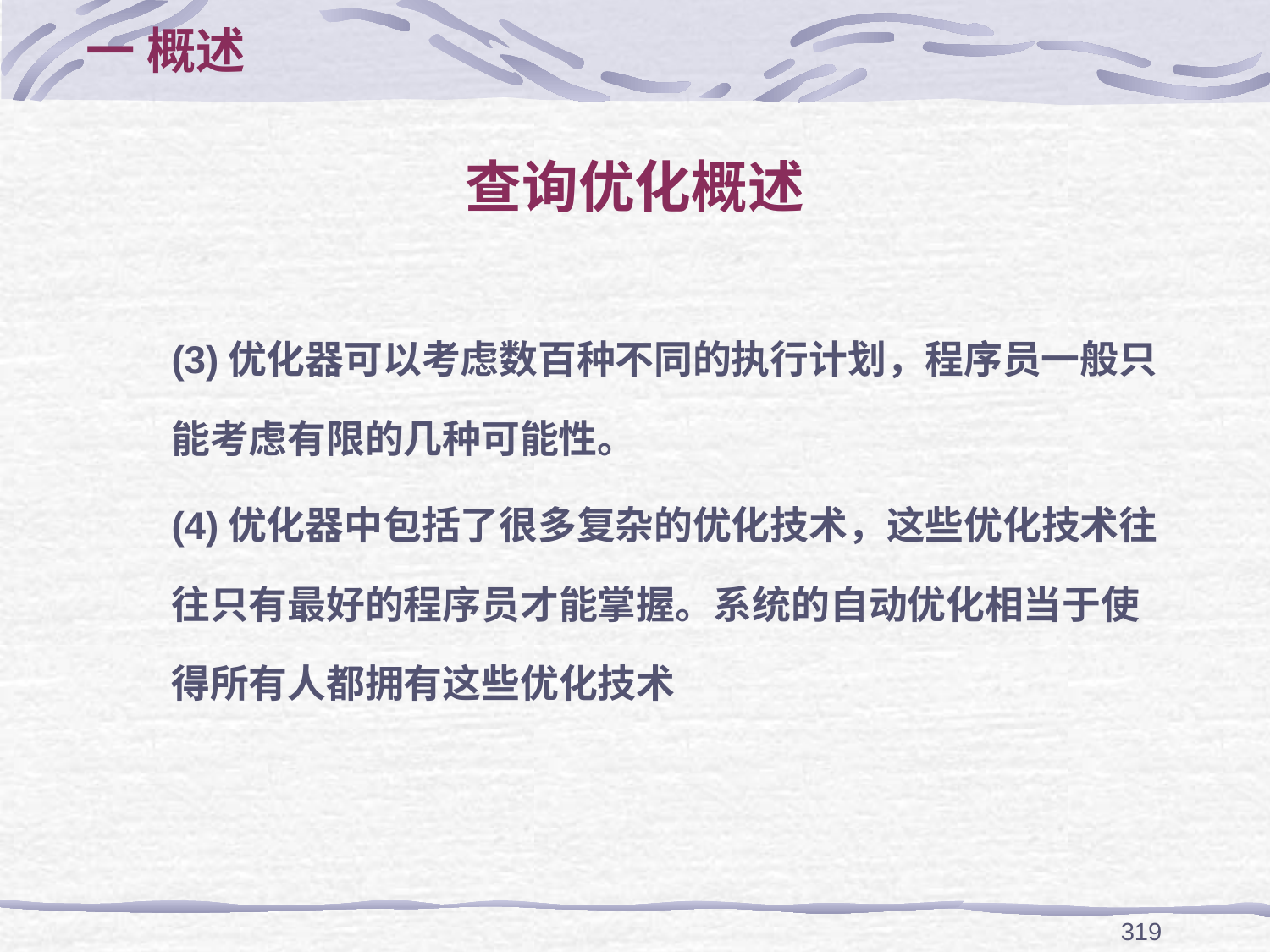

一 概述
# 查询优化概述
(3)优化器可以考虑数百种不同的执行计划，程序员一般只能考虑有限的几种可能性。
(4)优化器中包括了很多复杂的优化技术，这些优化技术往往只有最好的程序员才能掌握。系统的自动优化相当于使得所有人都拥有这些优化技术

319